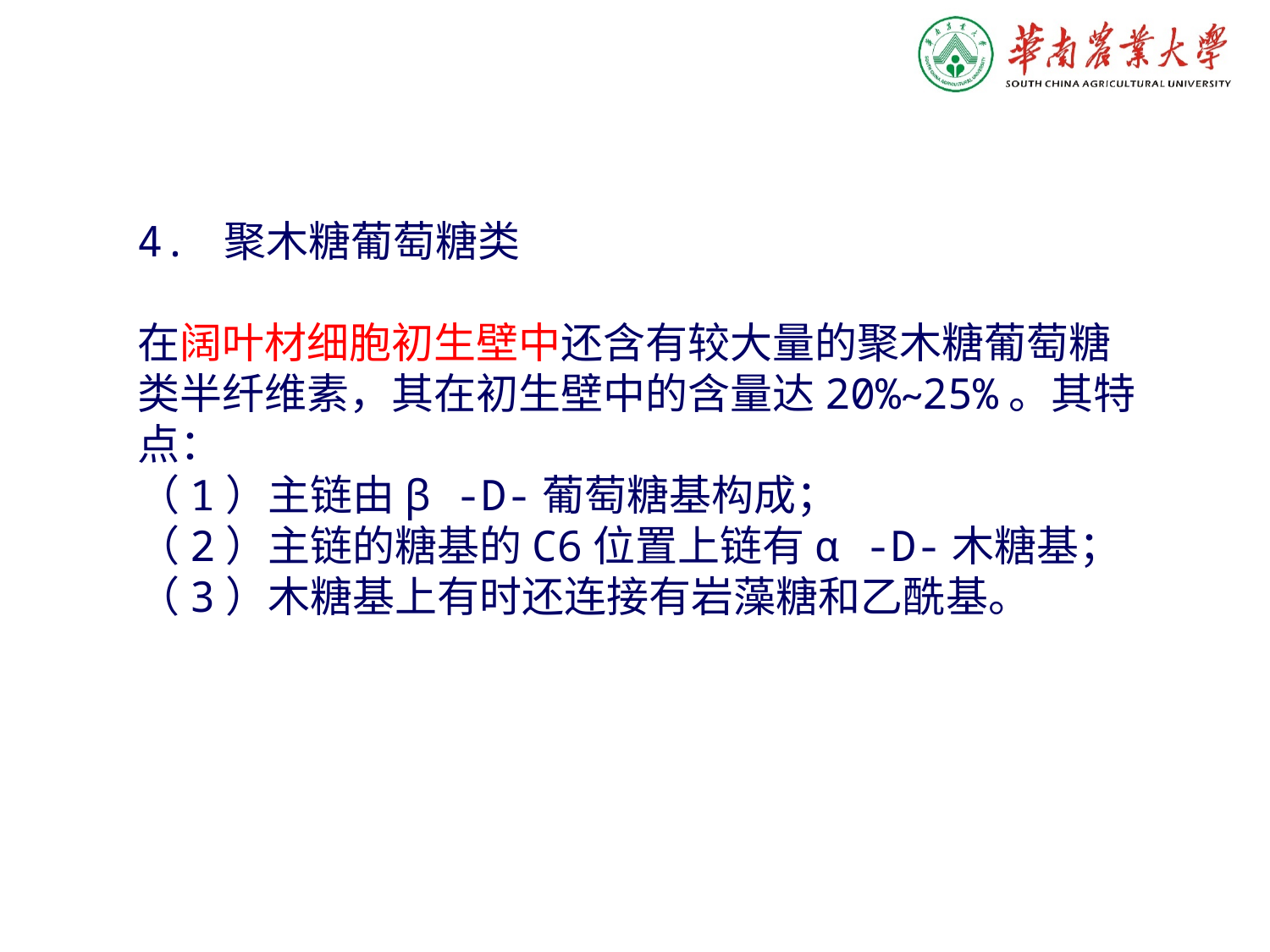

4. 聚木糖葡萄糖类
在阔叶材细胞初生壁中还含有较大量的聚木糖葡萄糖类半纤维素，其在初生壁中的含量达20%~25%。其特点：
（1）主链由β -D-葡萄糖基构成；
（2）主链的糖基的C6位置上链有α -D-木糖基；
（3）木糖基上有时还连接有岩藻糖和乙酰基。